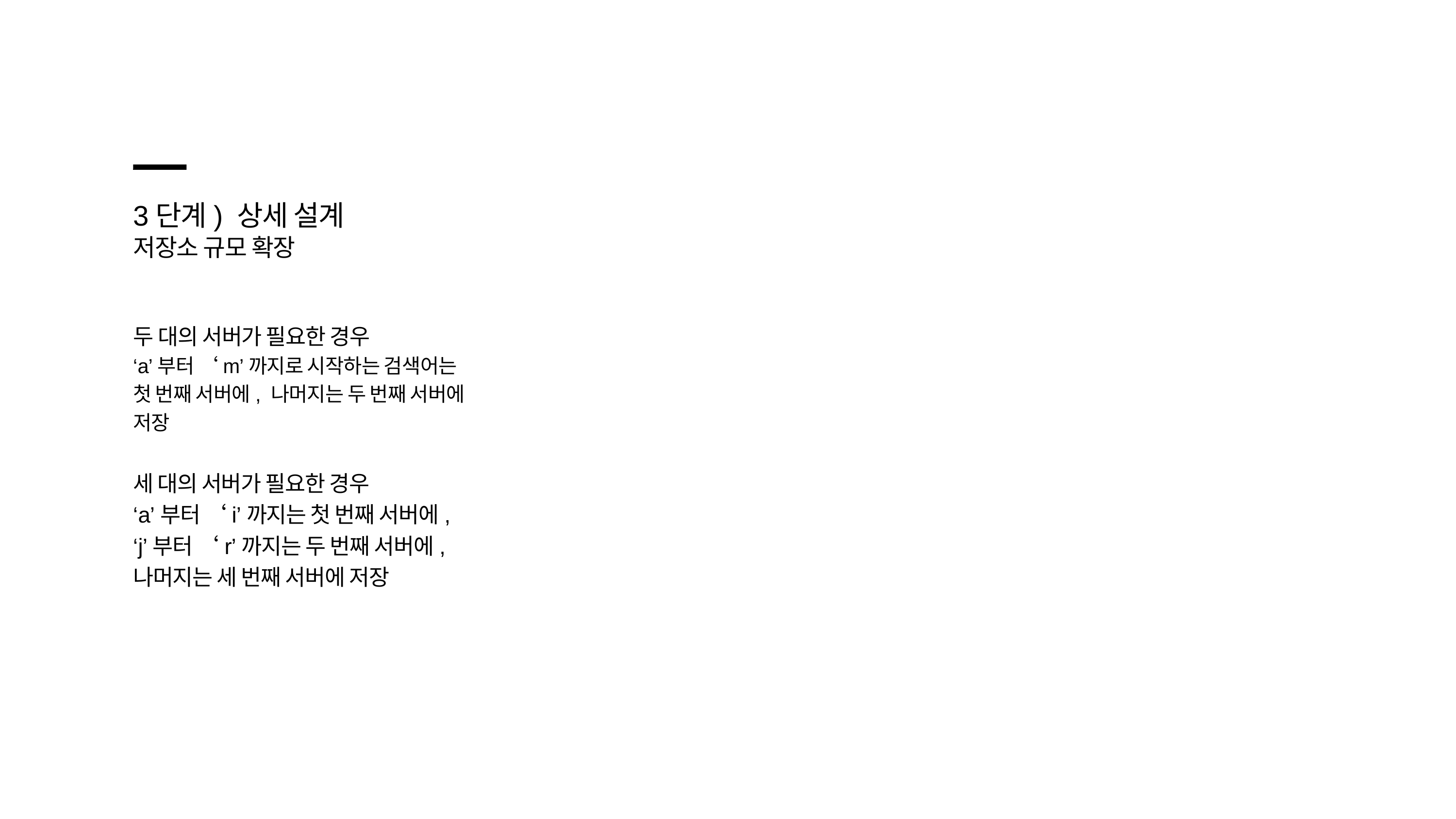

3단계) 상세 설계
저장소 규모 확장
두 대의 서버가 필요한 경우
‘a’부터 ‘m’까지로 시작하는 검색어는
첫 번째 서버에, 나머지는 두 번째 서버에 저장

세 대의 서버가 필요한 경우
‘a’부터 ‘i’까지는 첫 번째 서버에,
‘j’부터 ‘r’까지는 두 번째 서버에,
나머지는 세 번째 서버에 저장